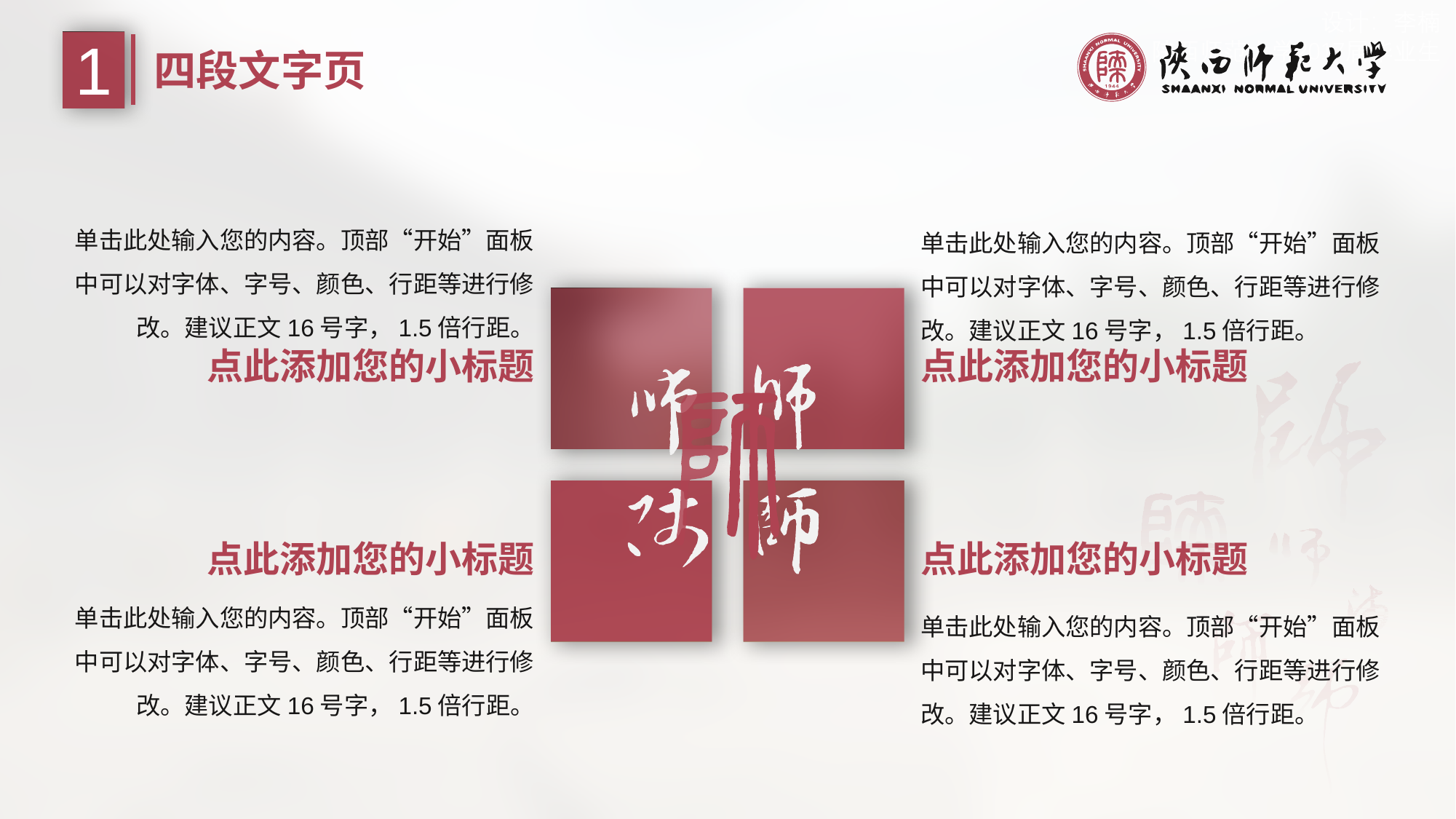

1
四段文字页
单击此处输入您的内容。顶部“开始”面板中可以对字体、字号、颜色、行距等进行修改。建议正文16号字，1.5倍行距。
单击此处输入您的内容。顶部“开始”面板中可以对字体、字号、颜色、行距等进行修改。建议正文16号字，1.5倍行距。

点此添加您的小标题
点此添加您的小标题

点此添加您的小标题
点此添加您的小标题
单击此处输入您的内容。顶部“开始”面板中可以对字体、字号、颜色、行距等进行修改。建议正文16号字，1.5倍行距。
单击此处输入您的内容。顶部“开始”面板中可以对字体、字号、颜色、行距等进行修改。建议正文16号字，1.5倍行距。